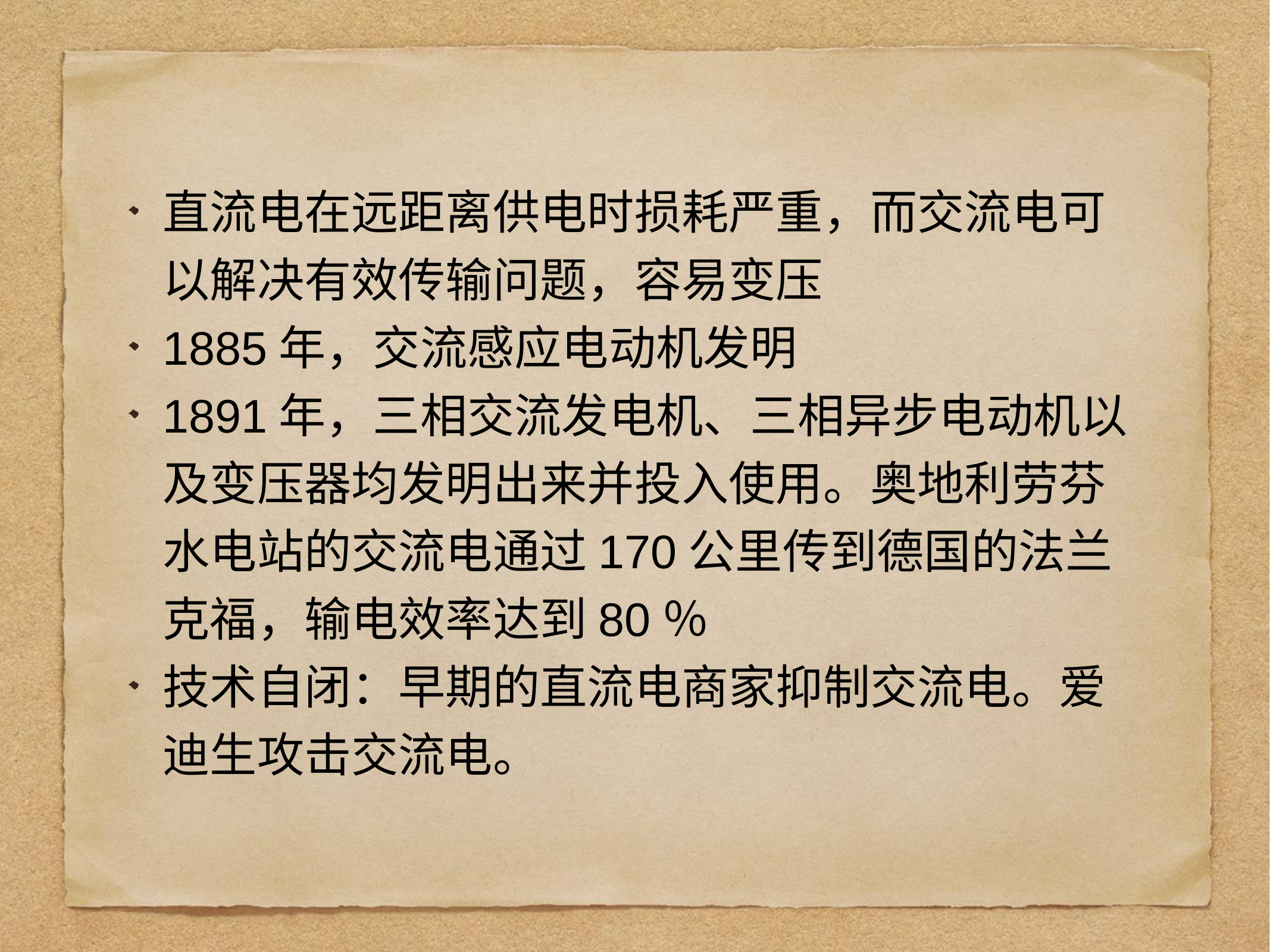

直流电在远距离供电时损耗严重，而交流电可以解决有效传输问题，容易变压
1885年，交流感应电动机发明
1891年，三相交流发电机、三相异步电动机以及变压器均发明出来并投入使用。奥地利劳芬水电站的交流电通过170公里传到德国的法兰克福，输电效率达到80％
技术自闭：早期的直流电商家抑制交流电。爱迪生攻击交流电。